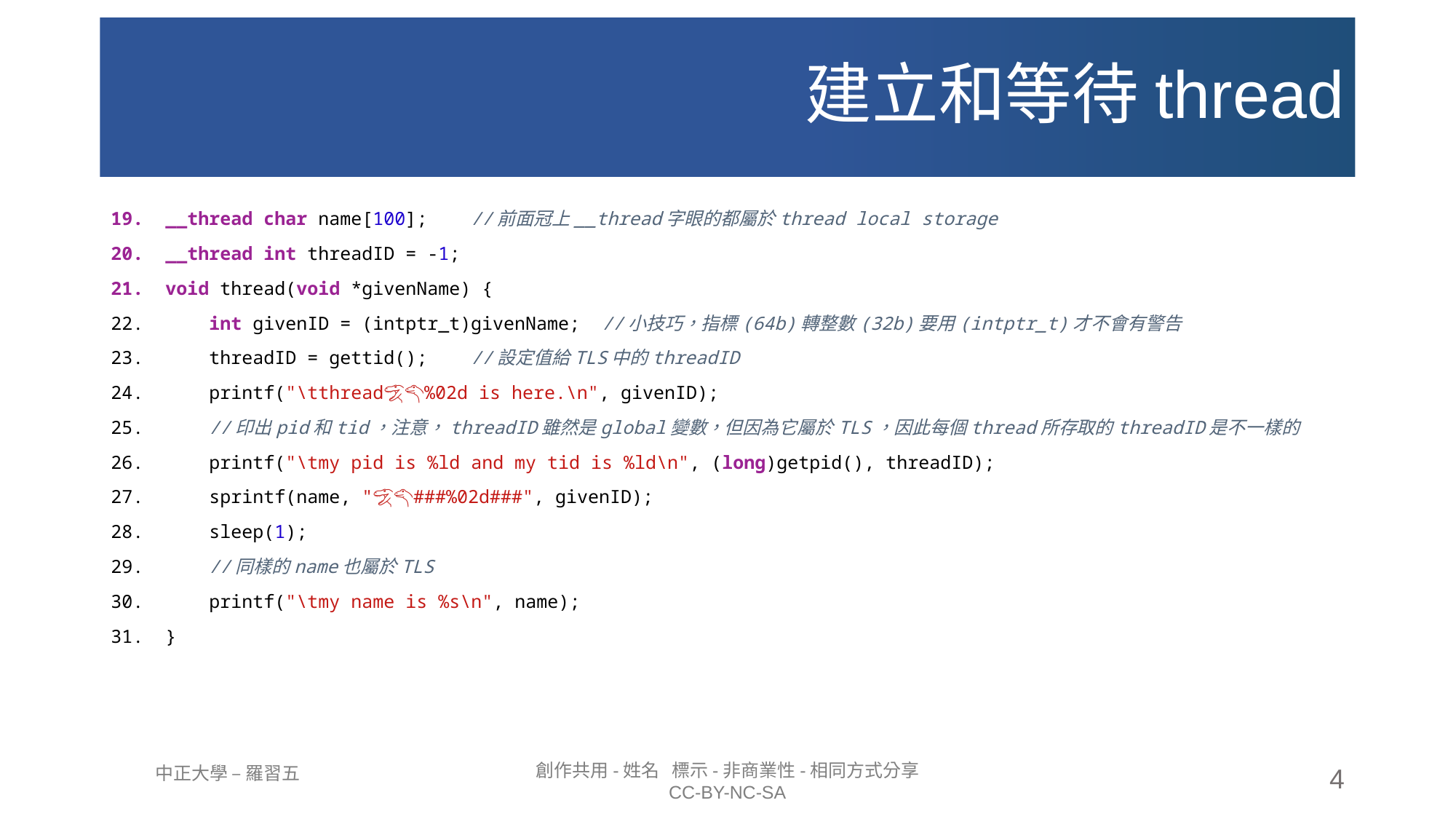

# 建立和等待thread
__thread char name[100];    //前面冠上__thread字眼的都屬於thread local storage
__thread int threadID = -1;
void thread(void *givenName) {
    int givenID = (intptr_t)givenName;  //小技巧，指標(64b)轉整數(32b)要用(intptr_t)才不會有警告
    threadID = gettid();    //設定值給TLS中的threadID
    printf("\tthread🦖🦕%02d is here.\n", givenID);
    //印出pid和tid，注意，threadID雖然是global變數，但因為它屬於TLS，因此每個thread所存取的threadID是不一樣的
    printf("\tmy pid is %ld and my tid is %ld\n", (long)getpid(), threadID);
    sprintf(name, "🦖🦕###%02d###", givenID);
    sleep(1);
    //同樣的name也屬於TLS
    printf("\tmy name is %s\n", name);
}